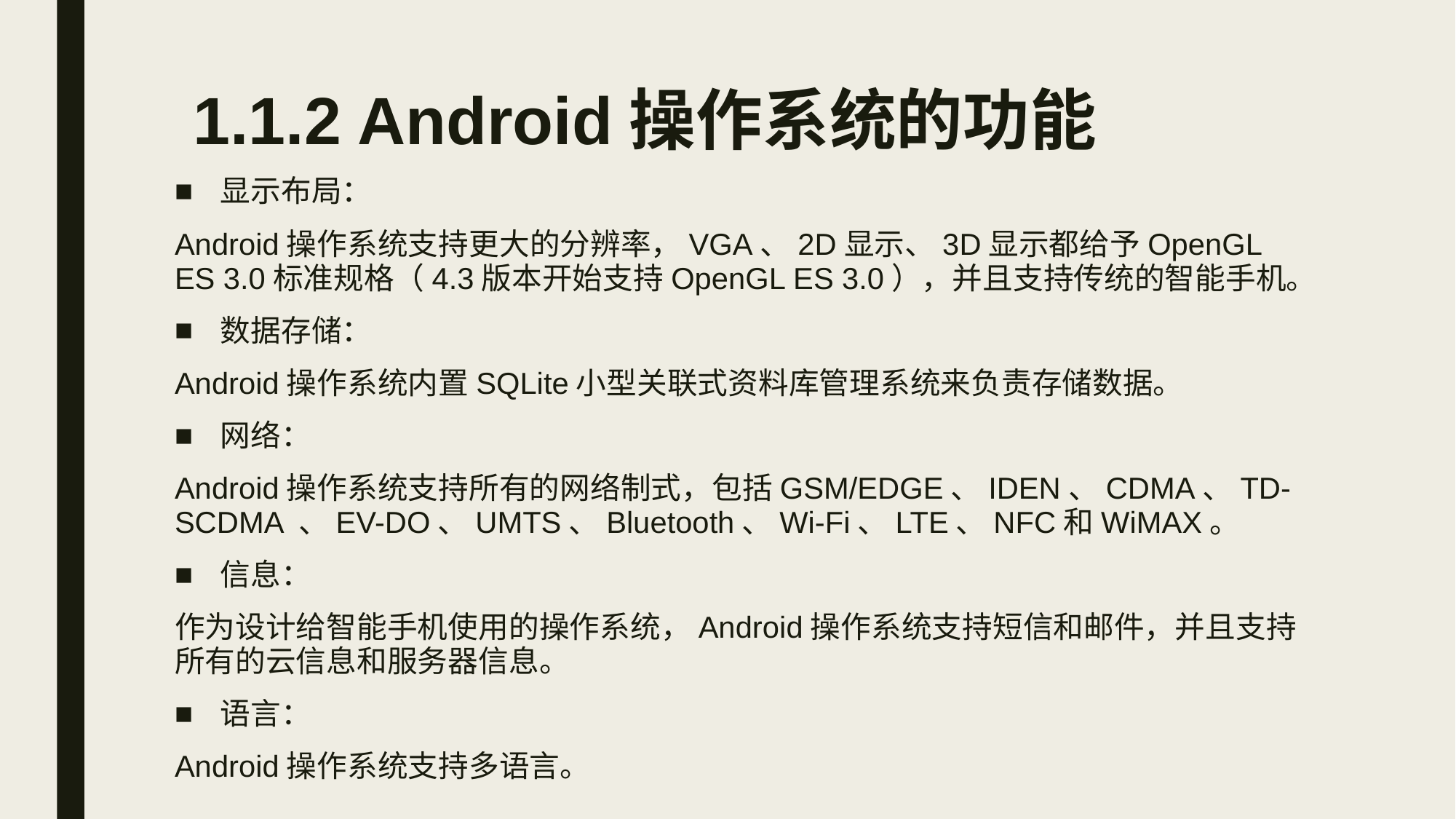

# 1.1.2 Android操作系统的功能
显示布局：
Android操作系统支持更大的分辨率，VGA、2D显示、3D显示都给予OpenGL ES 3.0标准规格（4.3版本开始支持OpenGL ES 3.0），并且支持传统的智能手机。
数据存储：
Android操作系统内置SQLite小型关联式资料库管理系统来负责存储数据。
网络：
Android操作系统支持所有的网络制式，包括GSM/EDGE、IDEN、CDMA、TD-SCDMA 、EV-DO、UMTS、Bluetooth、Wi-Fi、LTE、NFC和WiMAX。
信息：
作为设计给智能手机使用的操作系统，Android操作系统支持短信和邮件，并且支持所有的云信息和服务器信息。
语言：
Android操作系统支持多语言。